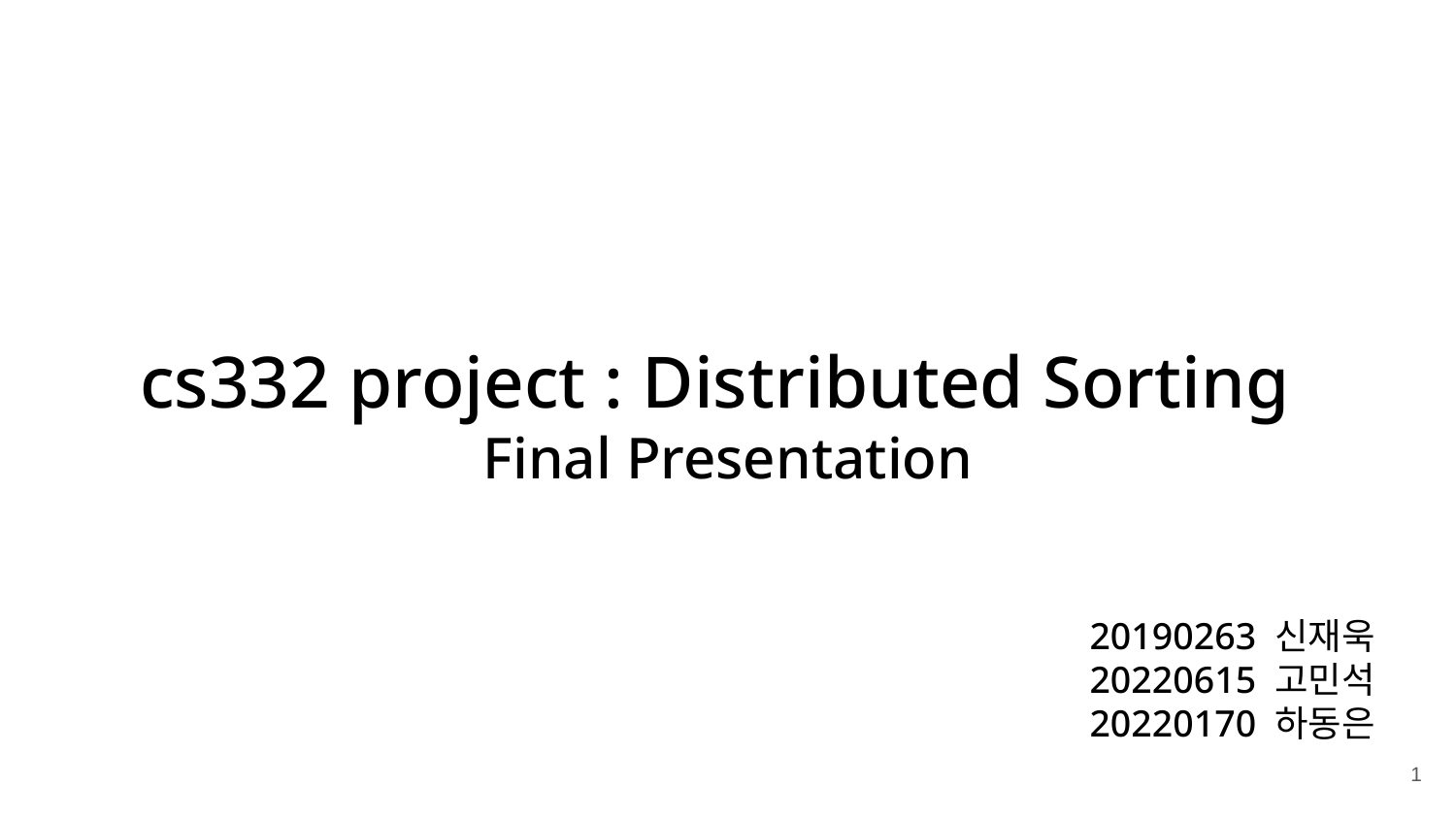

cs332 project : Distributed Sorting
Final Presentation
20190263 신재욱
20220615 고민석
20220170 하동은
1